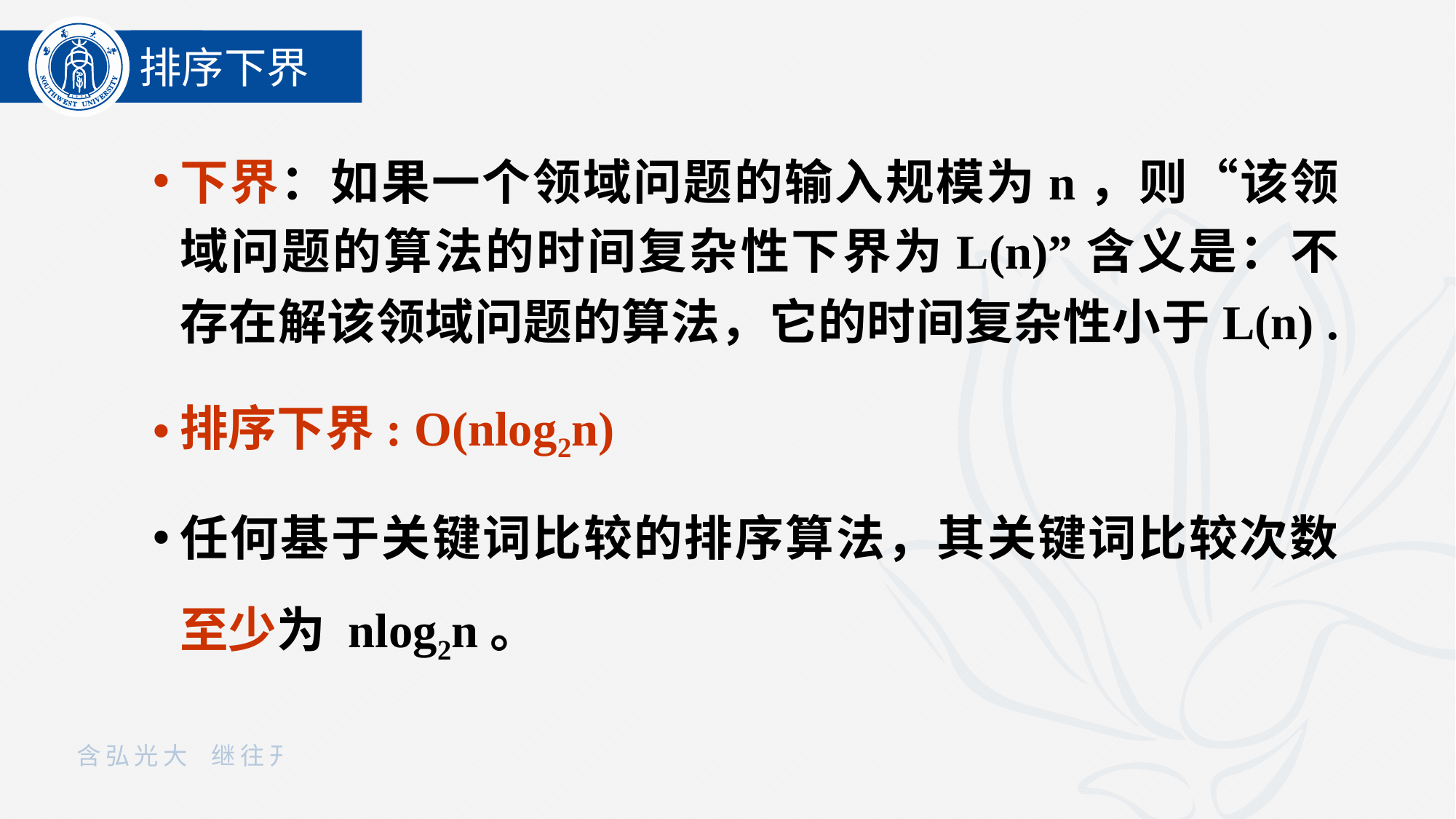

排序下界
下界：如果一个领域问题的输入规模为n，则“该领域问题的算法的时间复杂性下界为L(n)”含义是：不存在解该领域问题的算法，它的时间复杂性小于L(n) .
排序下界: O(nlog2n)
任何基于关键词比较的排序算法，其关键词比较次数至少为 nlog2n。